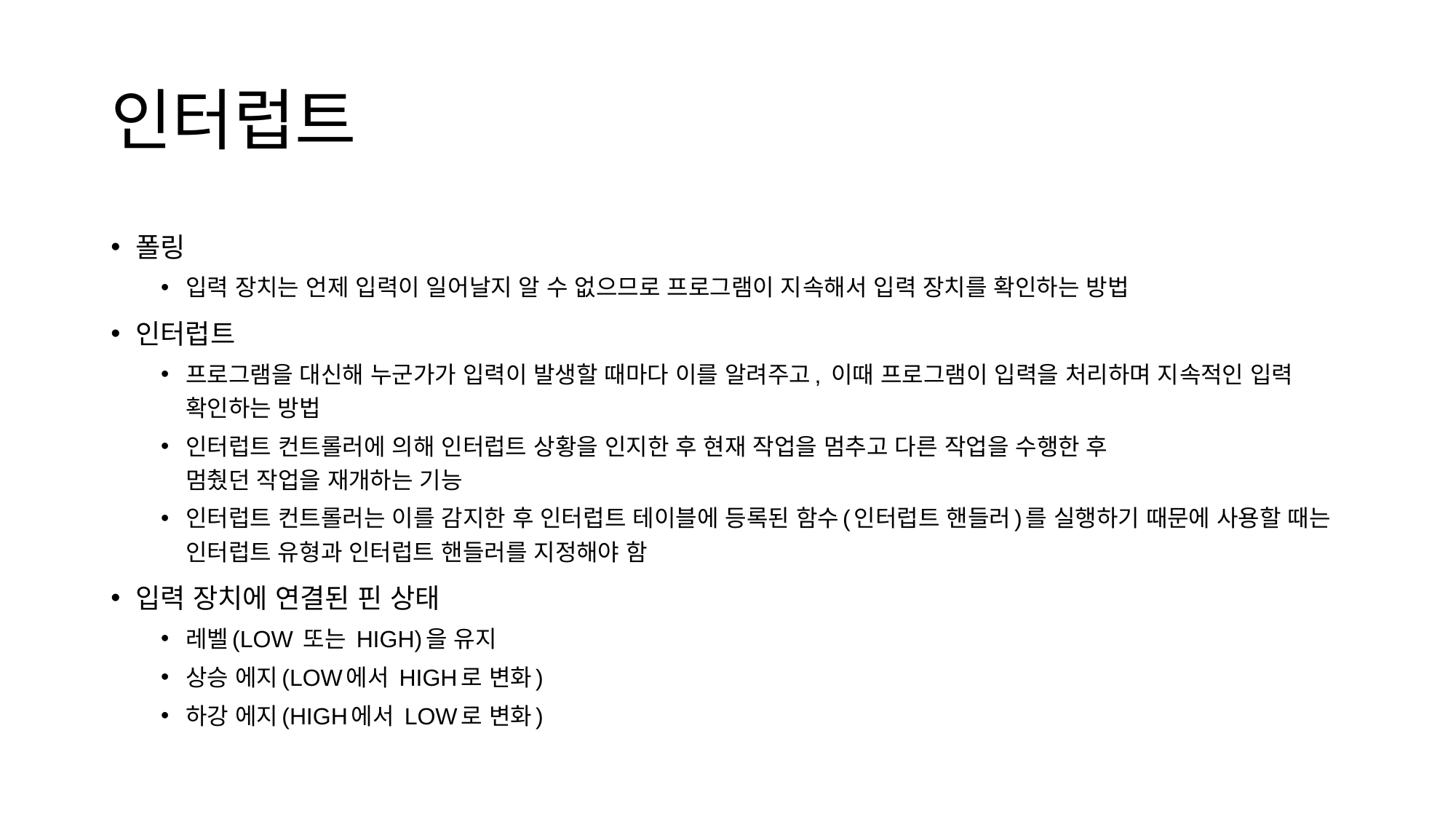

# 인터럽트
폴링
입력 장치는 언제 입력이 일어날지 알 수 없으므로 프로그램이 지속해서 입력 장치를 확인하는 방법
인터럽트
프로그램을 대신해 누군가가 입력이 발생할 때마다 이를 알려주고, 이때 프로그램이 입력을 처리하며 지속적인 입력 확인하는 방법
인터럽트 컨트롤러에 의해 인터럽트 상황을 인지한 후 현재 작업을 멈추고 다른 작업을 수행한 후
멈췄던 작업을 재개하는 기능
인터럽트 컨트롤러는 이를 감지한 후 인터럽트 테이블에 등록된 함수(인터럽트 핸들러)를 실행하기 때문에 사용할 때는 인터럽트 유형과 인터럽트 핸들러를 지정해야 함
입력 장치에 연결된 핀 상태
레벨(LOW 또는 HIGH)을 유지
상승 에지(LOW에서 HIGH로 변화)
하강 에지(HIGH에서 LOW로 변화)